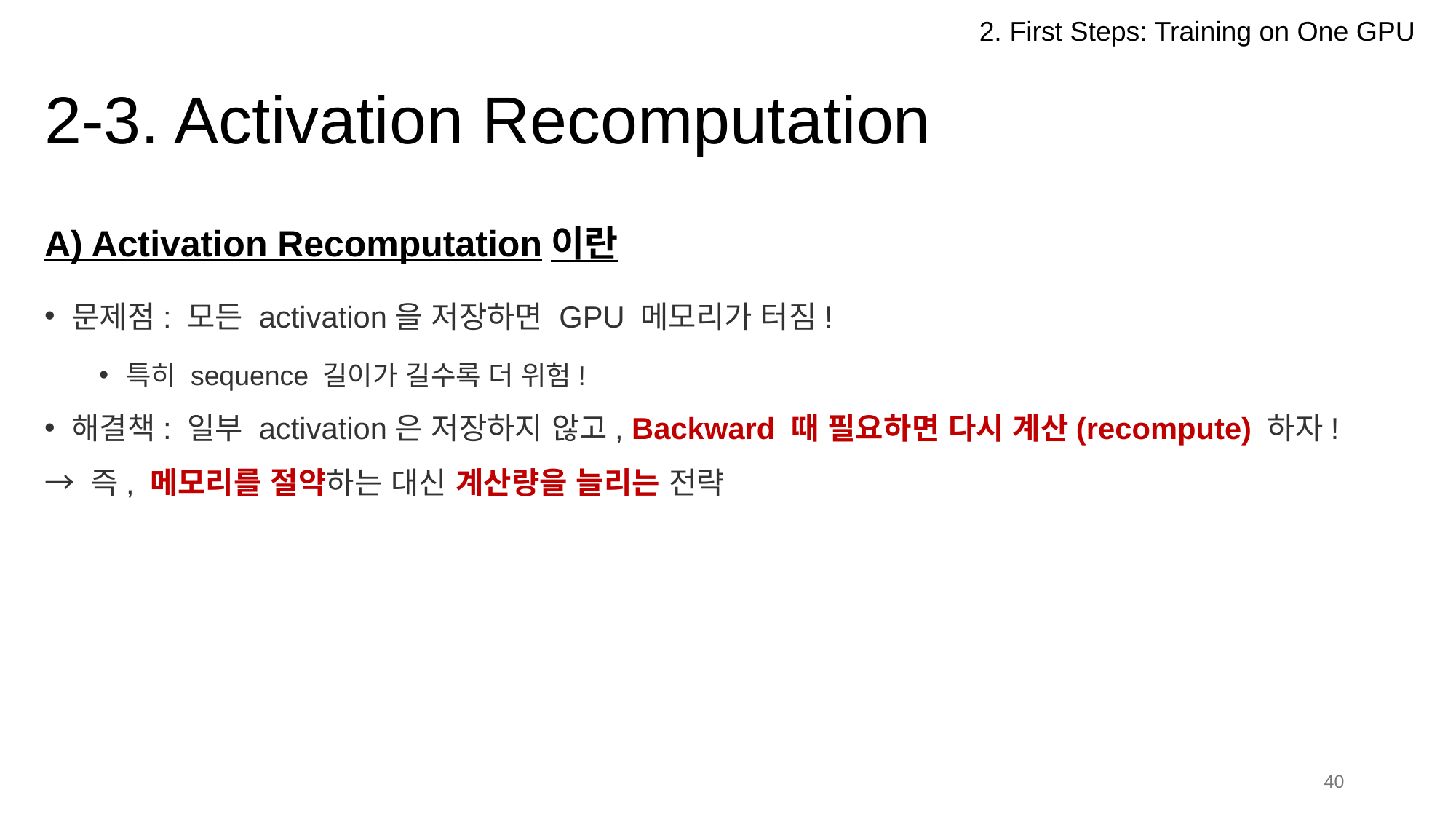

2. First Steps: Training on One GPU
# 2-3. Activation Recomputation
A) Activation Recomputation이란
문제점: 모든 activation을 저장하면 GPU 메모리가 터짐!
특히 sequence 길이가 길수록 더 위험!
해결책: 일부 activation은 저장하지 않고, Backward 때 필요하면 다시 계산(recompute) 하자!
→ 즉, 메모리를 절약하는 대신 계산량을 늘리는 전략

40